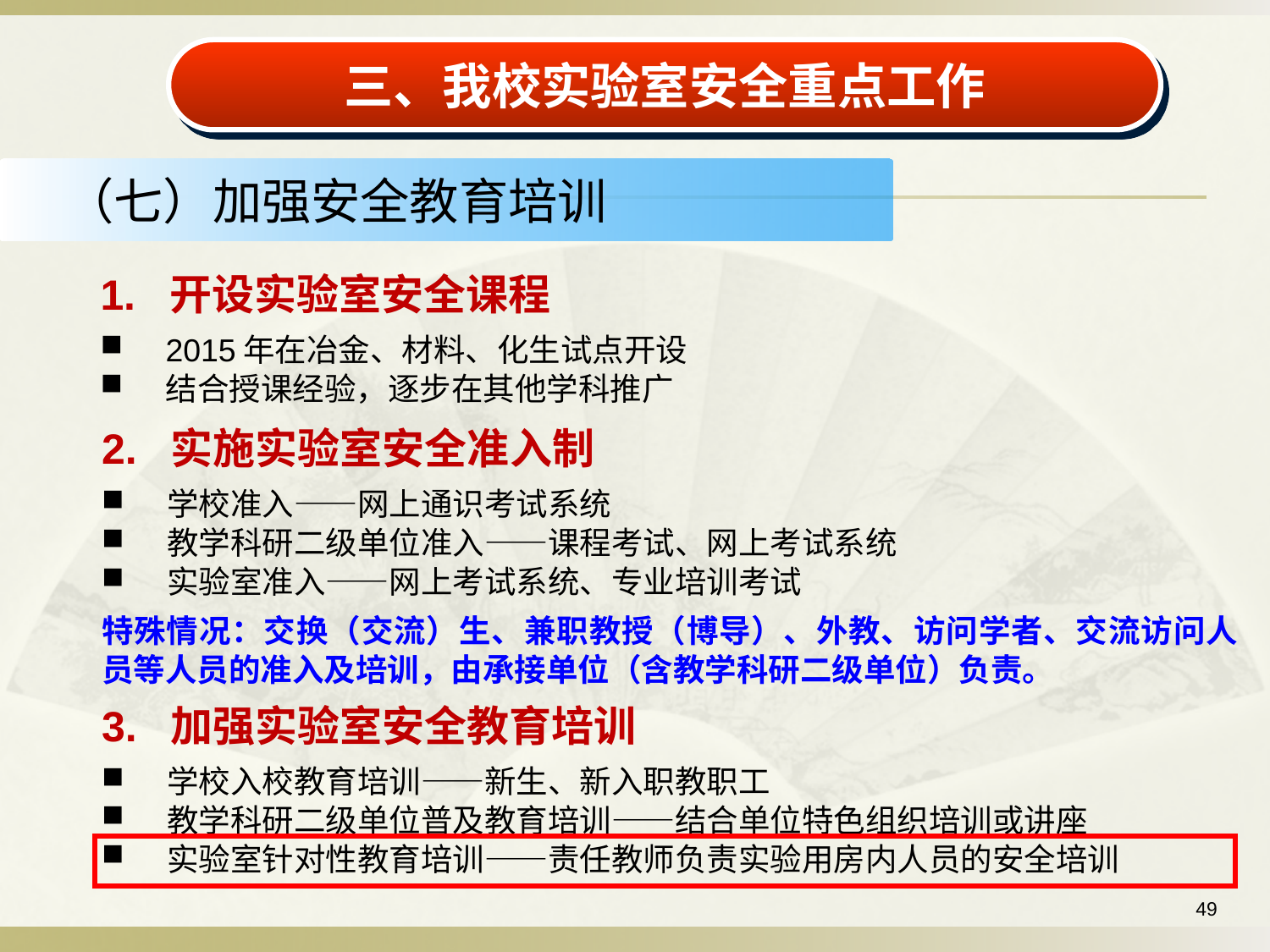

三、我校实验室安全重点工作
（七）加强安全教育培训
1.  开设实验室安全课程
2015年在冶金、材料、化生试点开设
结合授课经验，逐步在其他学科推广
2.  实施实验室安全准入制
学校准入——网上通识考试系统
教学科研二级单位准入——课程考试、网上考试系统
实验室准入——网上考试系统、专业培训考试
特殊情况：交换（交流）生、兼职教授（博导）、外教、访问学者、交流访问人员等人员的准入及培训，由承接单位（含教学科研二级单位）负责。
3.  加强实验室安全教育培训
学校入校教育培训——新生、新入职教职工
教学科研二级单位普及教育培训——结合单位特色组织培训或讲座
实验室针对性教育培训——责任教师负责实验用房内人员的安全培训

49